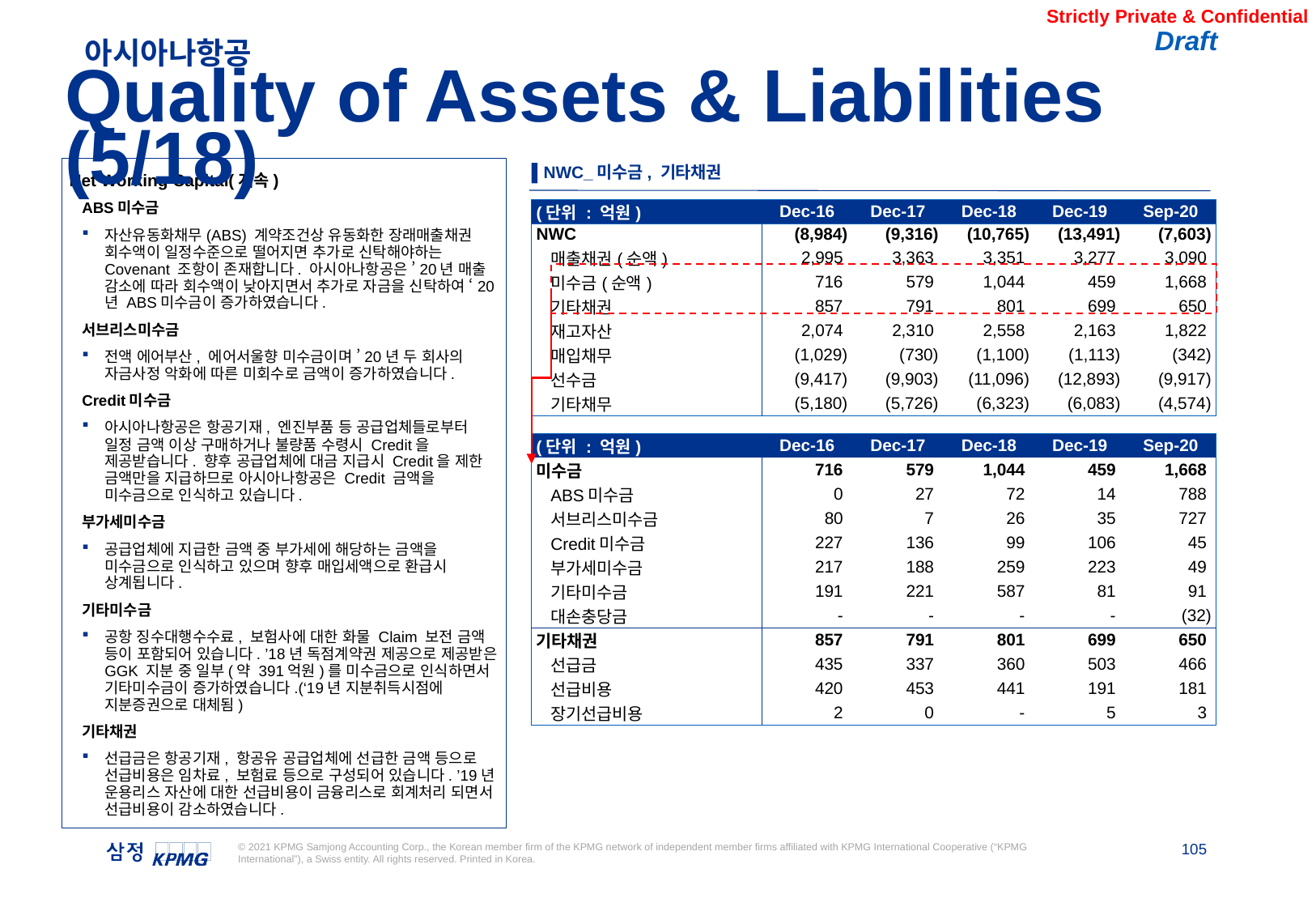

아시아나항공
Quality of Assets & Liabilities (5/18)
▌NWC_미수금, 기타채권
Net Working Capital(계속)
ABS미수금
자산유동화채무(ABS) 계약조건상 유동화한 장래매출채권 회수액이 일정수준으로 떨어지면 추가로 신탁해야하는 Covenant 조항이 존재합니다. 아시아나항공은 ’20년 매출 감소에 따라 회수액이 낮아지면서 추가로 자금을 신탁하여 ‘20년 ABS미수금이 증가하였습니다.
서브리스미수금
전액 에어부산, 에어서울향 미수금이며 ’20년 두 회사의 자금사정 악화에 따른 미회수로 금액이 증가하였습니다.
Credit미수금
아시아나항공은 항공기재, 엔진부품 등 공급업체들로부터 일정 금액 이상 구매하거나 불량품 수령시 Credit을 제공받습니다. 향후 공급업체에 대금 지급시 Credit을 제한 금액만을 지급하므로 아시아나항공은 Credit 금액을 미수금으로 인식하고 있습니다.
부가세미수금
공급업체에 지급한 금액 중 부가세에 해당하는 금액을 미수금으로 인식하고 있으며 향후 매입세액으로 환급시 상계됩니다.
기타미수금
공항 징수대행수수료, 보험사에 대한 화물 Claim 보전 금액 등이 포함되어 있습니다. ’18년 독점계약권 제공으로 제공받은 GGK 지분 중 일부(약 391억원)를 미수금으로 인식하면서 기타미수금이 증가하였습니다.(‘19년 지분취득시점에 지분증권으로 대체됨)
기타채권
선급금은 항공기재, 항공유 공급업체에 선급한 금액 등으로 선급비용은 임차료, 보험료 등으로 구성되어 있습니다. ’19년 운용리스 자산에 대한 선급비용이 금융리스로 회계처리 되면서 선급비용이 감소하였습니다.

| (단위 : 억원) | Dec-16 | Dec-17 | Dec-18 | Dec-19 | Sep-20 |
| --- | --- | --- | --- | --- | --- |
| NWC | (8,984) | (9,316) | (10,765) | (13,491) | (7,603) |
| 매출채권(순액) | 2,995 | 3,363 | 3,351 | 3,277 | 3,090 |
| 미수금(순액) | 716 | 579 | 1,044 | 459 | 1,668 |
| 기타채권 | 857 | 791 | 801 | 699 | 650 |
| 재고자산 | 2,074 | 2,310 | 2,558 | 2,163 | 1,822 |
| 매입채무 | (1,029) | (730) | (1,100) | (1,113) | (342) |
| 선수금 | (9,417) | (9,903) | (11,096) | (12,893) | (9,917) |
| 기타채무 | (5,180) | (5,726) | (6,323) | (6,083) | (4,574) |

| (단위 : 억원) | Dec-16 | Dec-17 | Dec-18 | Dec-19 | Sep-20 |
| --- | --- | --- | --- | --- | --- |
| 미수금 | 716 | 579 | 1,044 | 459 | 1,668 |
| ABS미수금 | 0 | 27 | 72 | 14 | 788 |
| 서브리스미수금 | 80 | 7 | 26 | 35 | 727 |
| Credit미수금 | 227 | 136 | 99 | 106 | 45 |
| 부가세미수금 | 217 | 188 | 259 | 223 | 49 |
| 기타미수금 | 191 | 221 | 587 | 81 | 91 |
| 대손충당금 | - | - | - | - | (32) |
| 기타채권 | 857 | 791 | 801 | 699 | 650 |
| 선급금 | 435 | 337 | 360 | 503 | 466 |
| 선급비용 | 420 | 453 | 441 | 191 | 181 |
| 장기선급비용 | 2 | 0 | - | 5 | 3 |